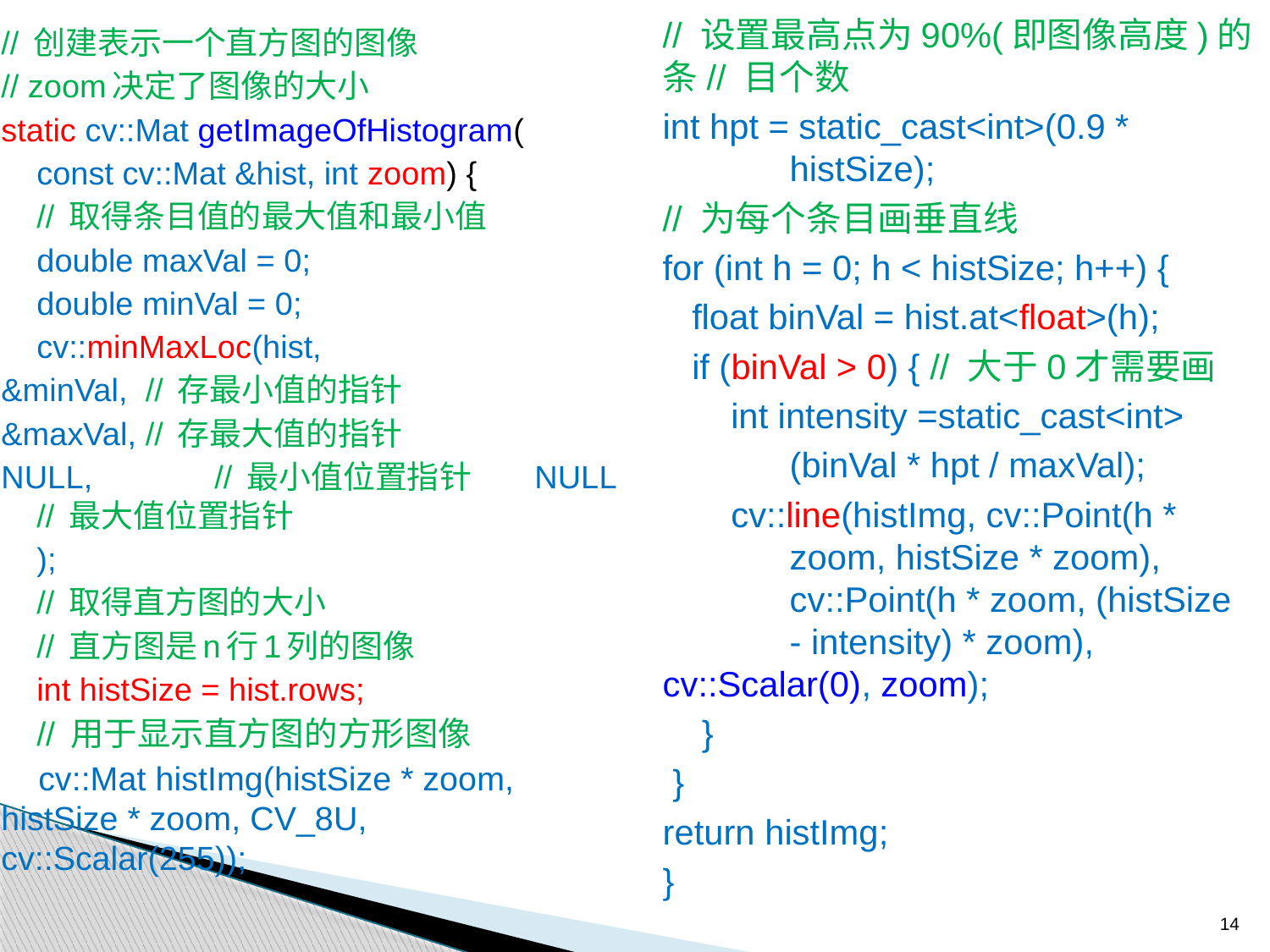

// 设置最高点为90%(即图像高度)的条// 目个数
int hpt = static_cast<int>(0.9 *     	histSize);
// 为每个条目画垂直线
for (int h = 0; h < histSize; h++) {
   float binVal = hist.at<float>(h);
   if (binVal > 0) { // 大于0才需要画
       int intensity =static_cast<int>
     	(binVal * hpt / maxVal);
       cv::line(histImg, cv::Point(h * 	zoom, histSize * zoom), 	cv::Point(h * zoom, (histSize 	- intensity) * zoom), 	cv::Scalar(0), zoom);
    }
 }
return histImg;
}
// 创建表示一个直方图的图像
// zoom决定了图像的大小
static cv::Mat getImageOfHistogram(
    const cv::Mat &hist, int zoom) {
    // 取得条目值的最大值和最小值
    double maxVal = 0;
    double minVal = 0;
    cv::minMaxLoc(hist,
	&minVal,  // 存最小值的指针
	&maxVal, // 存最大值的指针
	NULL,	    // 最小值位置指针	NULL	    // 最大值位置指针
    );
    // 取得直方图的大小
    // 直方图是n行1列的图像
    int histSize = hist.rows;
    // 用于显示直方图的方形图像
    cv::Mat histImg(histSize * zoom, 	histSize * zoom, CV_8U, 	cv::Scalar(255));

14